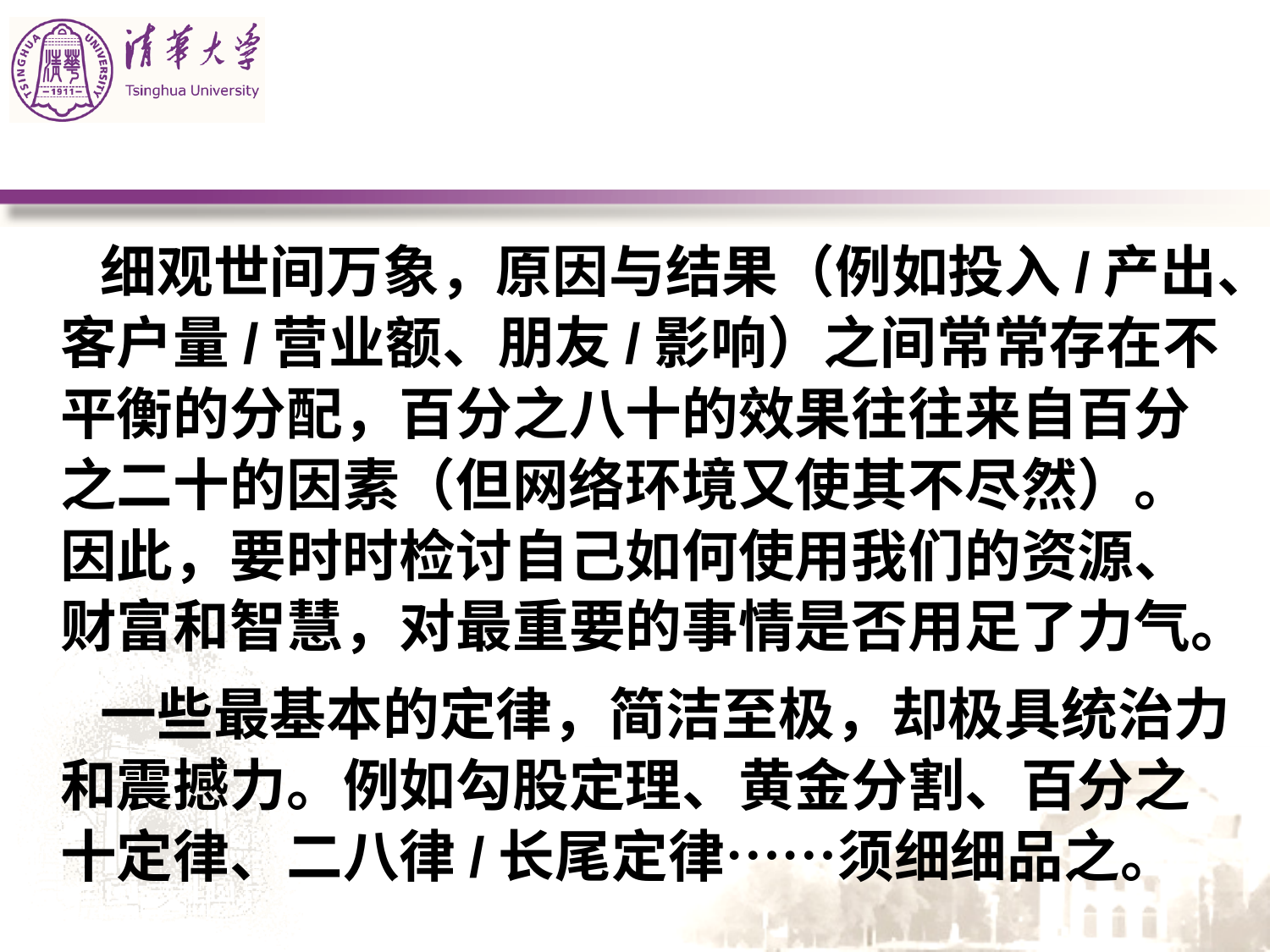

#
细观世间万象，原因与结果（例如投入/产出、客户量/营业额、朋友/影响）之间常常存在不平衡的分配，百分之八十的效果往往来自百分之二十的因素（但网络环境又使其不尽然）。因此，要时时检讨自己如何使用我们的资源、财富和智慧，对最重要的事情是否用足了力气。
一些最基本的定律，简洁至极，却极具统治力和震撼力。例如勾股定理、黄金分割、百分之十定律、二八律/长尾定律……须细细品之。